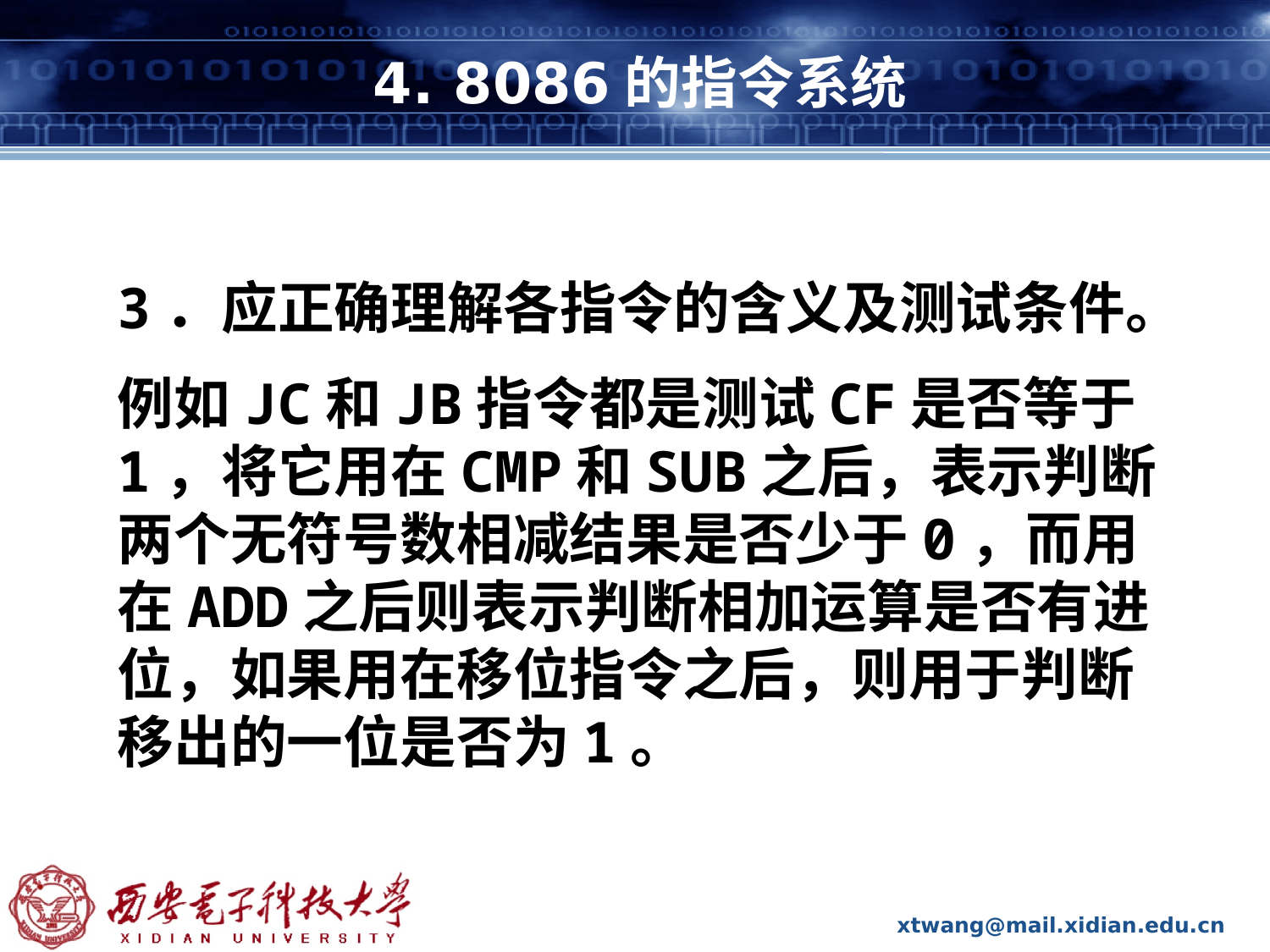

# 4. 8086的指令系统
3．应正确理解各指令的含义及测试条件。
例如JC和JB指令都是测试CF是否等于1，将它用在CMP和SUB之后，表示判断两个无符号数相减结果是否少于0，而用在ADD之后则表示判断相加运算是否有进位，如果用在移位指令之后，则用于判断移出的一位是否为1。